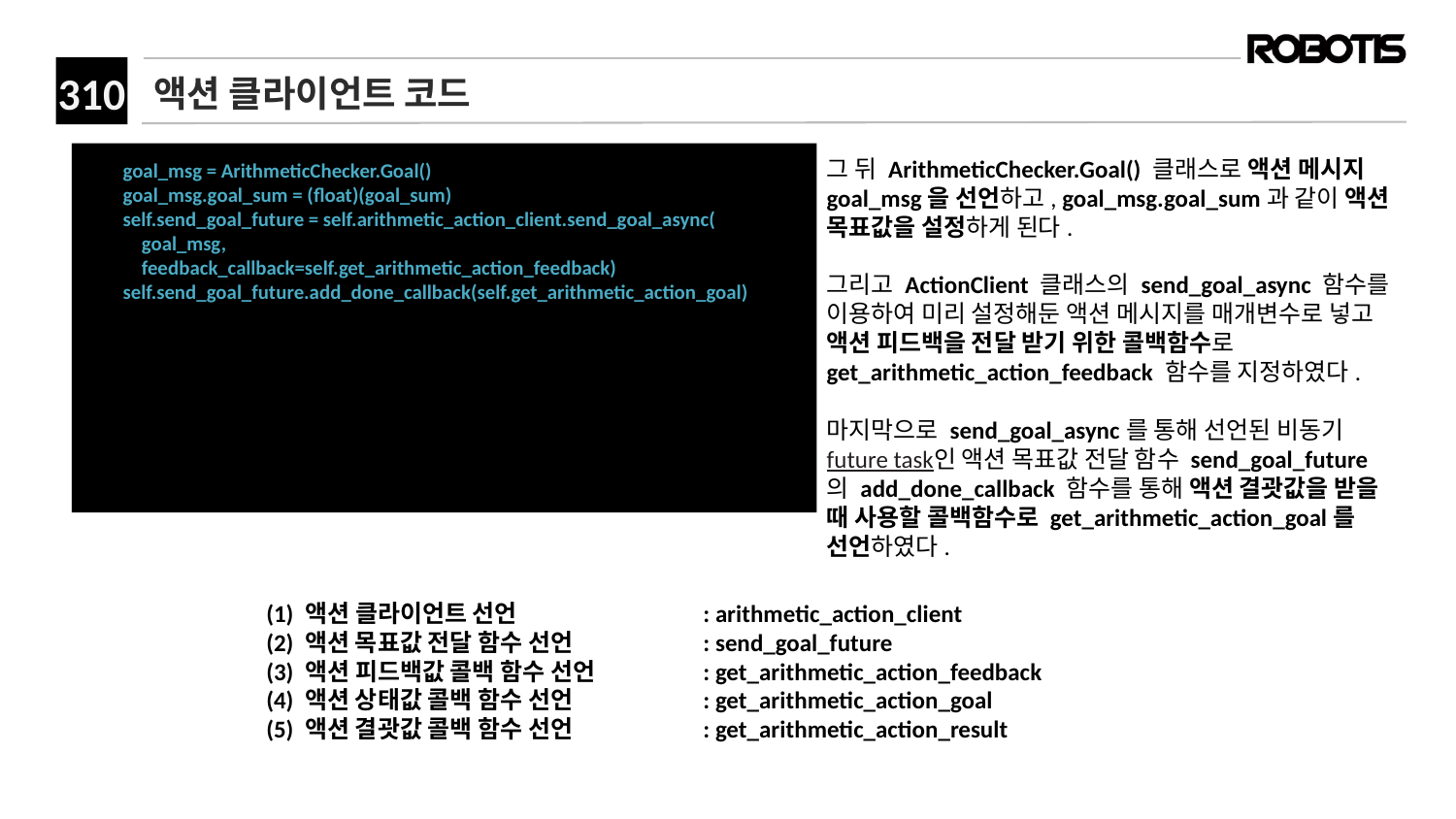

# 액션 클라이언트 코드
        goal_msg = ArithmeticChecker.Goal()
        goal_msg.goal_sum = (float)(goal_sum)
        self.send_goal_future = self.arithmetic_action_client.send_goal_async(
            goal_msg,
            feedback_callback=self.get_arithmetic_action_feedback)
        self.send_goal_future.add_done_callback(self.get_arithmetic_action_goal)

그 뒤 ArithmeticChecker.Goal() 클래스로 액션 메시지 goal_msg을 선언하고, goal_msg.goal_sum과 같이 액션 목표값을 설정하게 된다.

그리고 ActionClient 클래스의 send_goal_async 함수를 이용하여 미리 설정해둔 액션 메시지를 매개변수로 넣고 액션 피드백을 전달 받기 위한 콜백함수로 get_arithmetic_action_feedback 함수를 지정하였다.

마지막으로 send_goal_async를 통해 선언된 비동기 future task인 액션 목표값 전달 함수 send_goal_future의 add_done_callback 함수를 통해 액션 결괏값을 받을 때 사용할 콜백함수로 get_arithmetic_action_goal를 선언하였다.

(1) 액션 클라이언트 선언		: arithmetic_action_client
(2) 액션 목표값 전달 함수 선언	: send_goal_future
(3) 액션 피드백값 콜백 함수 선언	: get_arithmetic_action_feedback
(4) 액션 상태값 콜백 함수 선언	: get_arithmetic_action_goal
(5) 액션 결괏값 콜백 함수 선언	: get_arithmetic_action_result